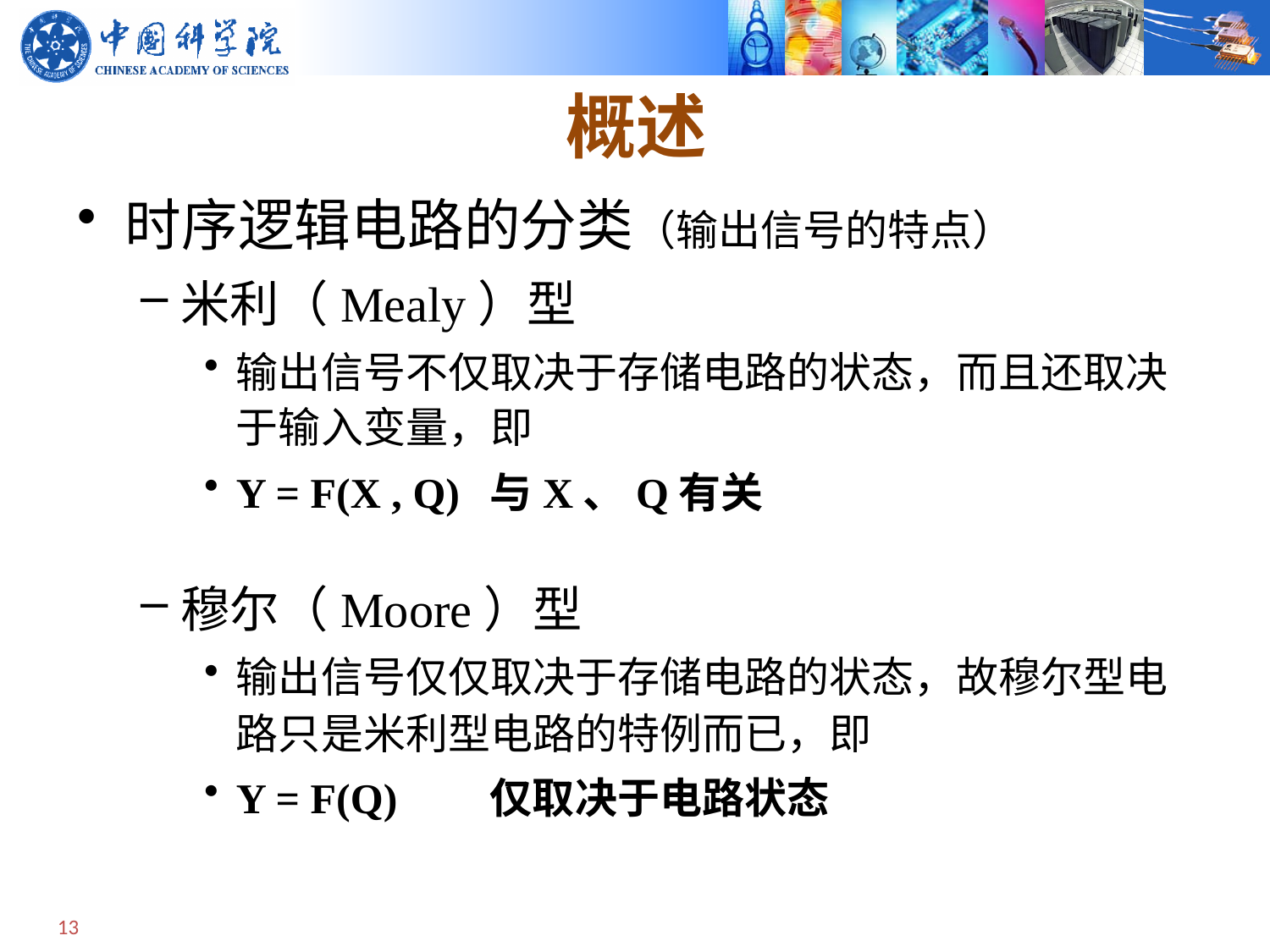

# 概述
时序逻辑电路的分类（输出信号的特点）
米利（Mealy）型
输出信号不仅取决于存储电路的状态，而且还取决于输入变量，即
Y = F(X , Q)	与X、Q有关

穆尔（Moore）型
输出信号仅仅取决于存储电路的状态，故穆尔型电路只是米利型电路的特例而已，即
Y = F(Q)	仅取决于电路状态